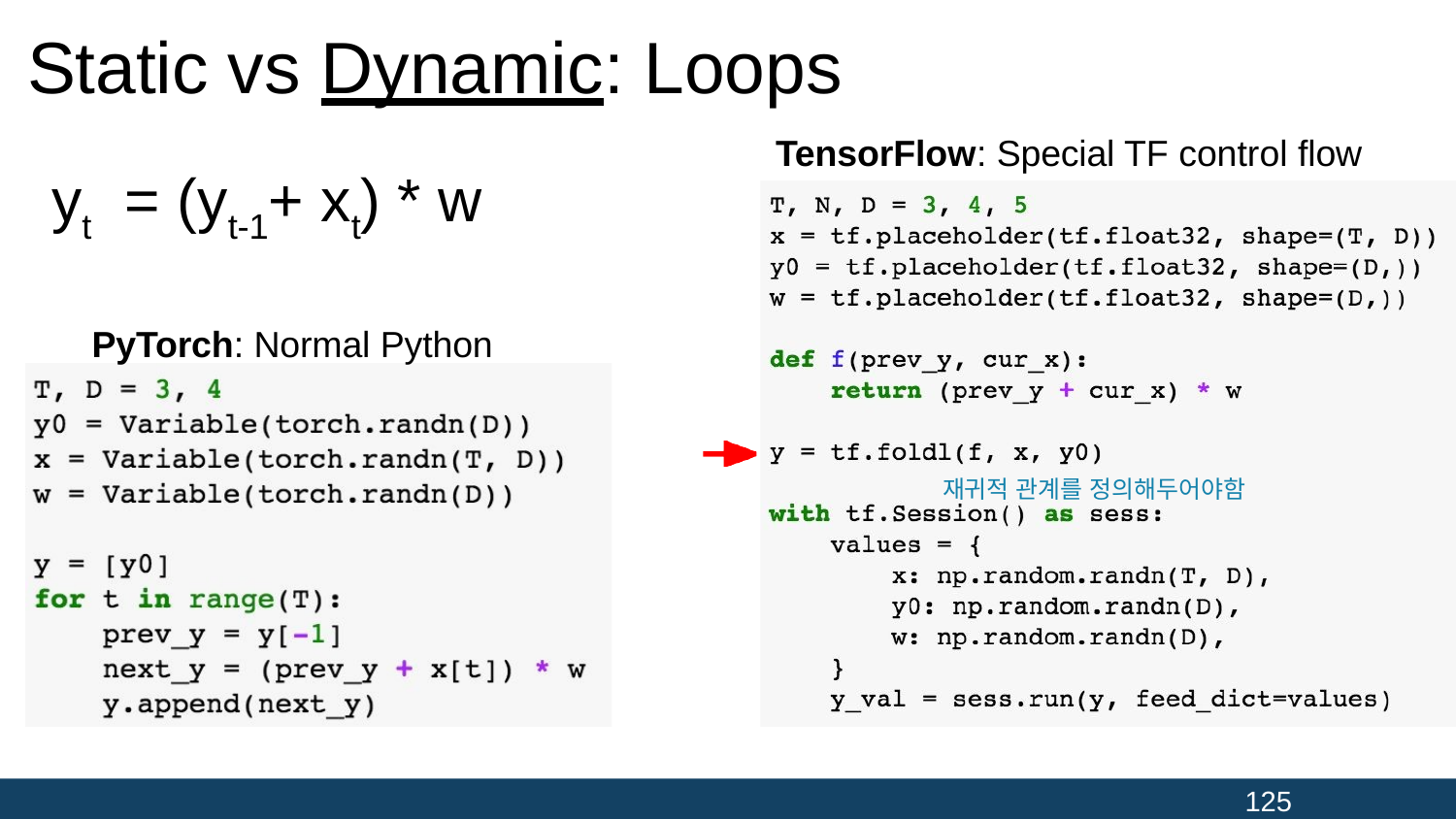

# Static vs Dynamic: Loops
TensorFlow: Special TF control flow
yt	= (yt-1+ xt) * w
PyTorch: Normal Python

재귀적 관계를 정의해두어야함